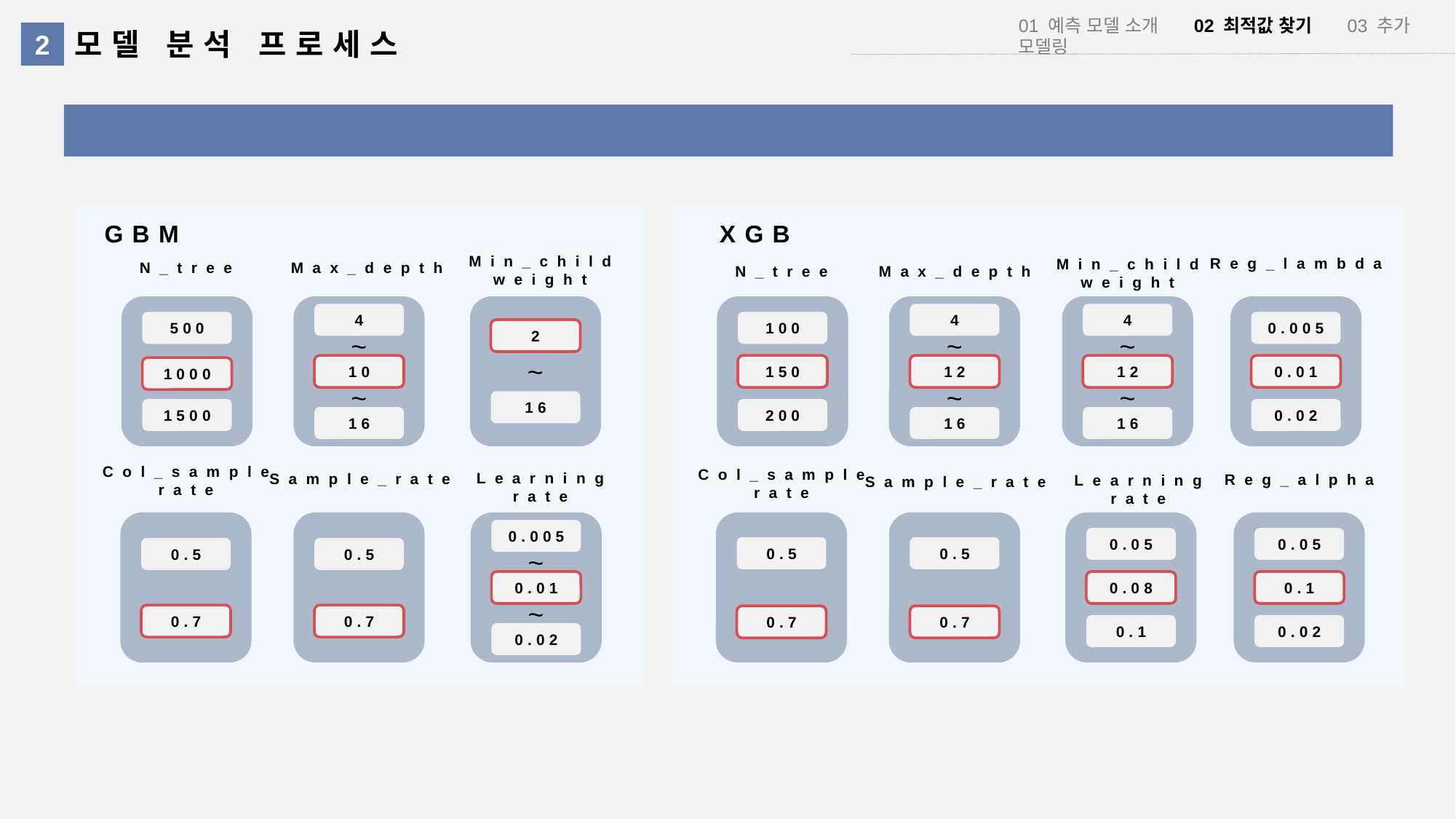

01 예측 모델 소개      02 최적값 찾기      03 추가 모델링
모델 분석 프로세스
2
데이터 맞는 Hyper-Parameter 조절

GBM
XGB
Min_child
weight
Reg_lambda
Min_child
weight
Max_depth
N_tree
Max_depth
N_tree

4
~
10
~
16
4
~
12
~
16
4
~
12
~
16
500
1000
1500
100
150
200
0.005
0.01
0.02
2
~
16
Col_sample
rate
Col_sample
rate
Learning
rate
Sample_rate
Reg_alpha
Learning
rate
Sample_rate

0.005
~
0.01
~
0.02
0.05
0.08
0.1
0.05
0.1
0.02
0.5
0.7
0.5
0.7
0.5
0.7
0.5
0.7